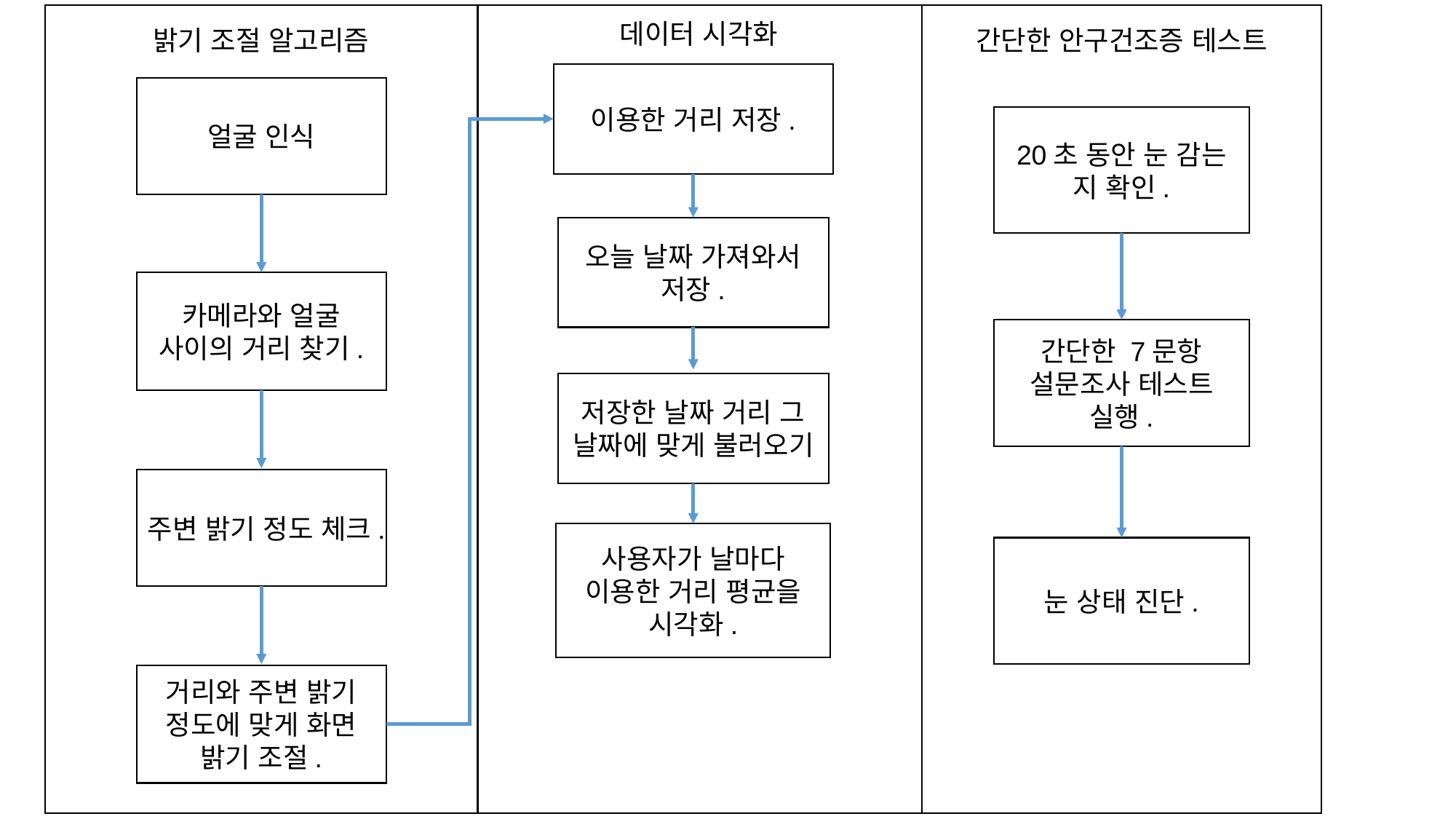

밝기 조절 알고리즘
얼굴 인식
카메라와 얼굴 사이의 거리 찾기.
주변 밝기 정도 체크.
거리와 주변 밝기 정도에 맞게 화면 밝기 조절.

데이터 시각화
간단한 안구건조증 테스트
이용한 거리 저장.
20초 동안 눈 감는 지 확인.
오늘 날짜 가져와서 저장.
간단한 7문항 설문조사 테스트 실행.
저장한 날짜 거리 그 날짜에 맞게 불러오기
사용자가 날마다 이용한 거리 평균을 시각화.
눈 상태 진단.